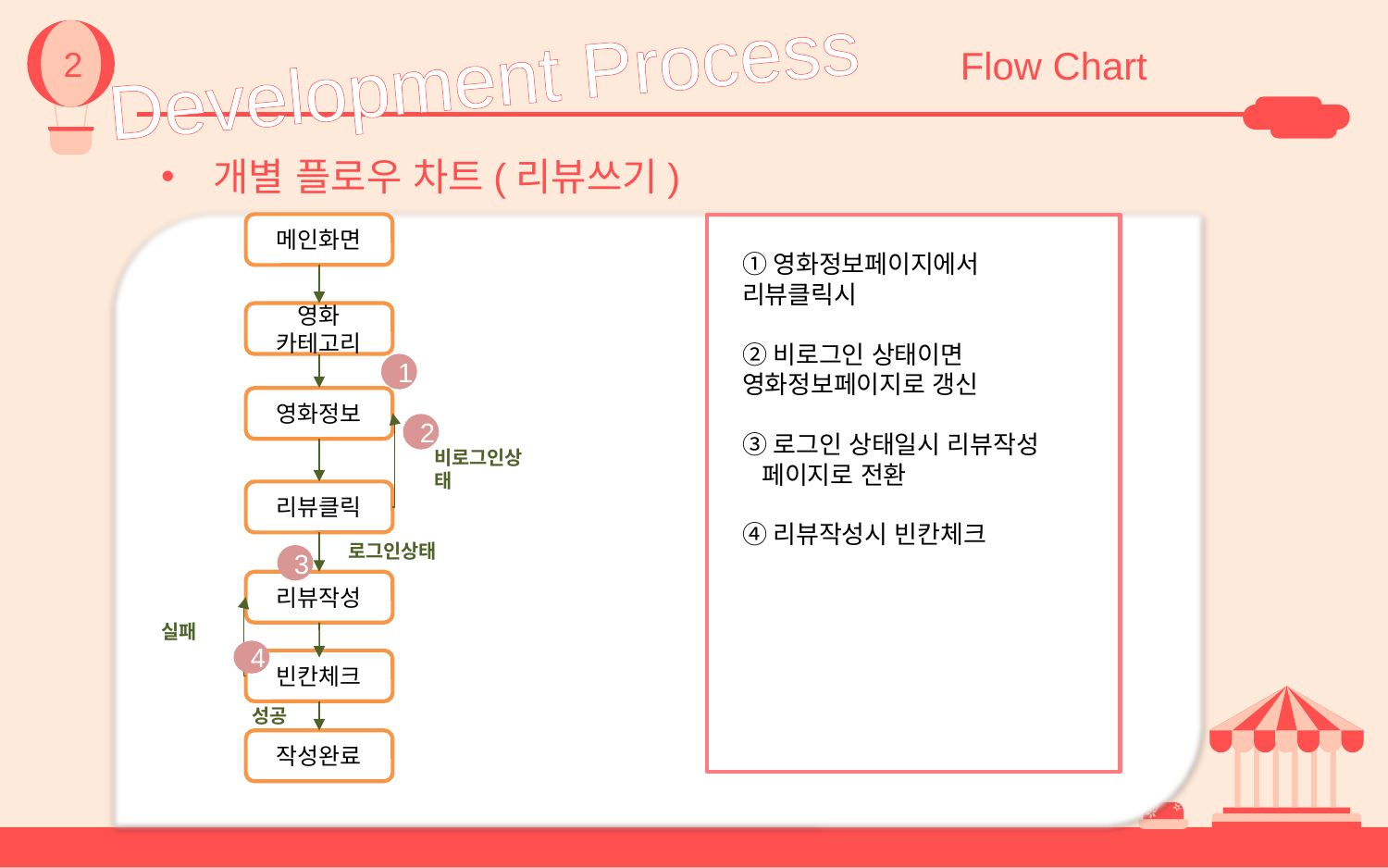

2

Development Process
Flow Chart

개별 플로우 차트(리뷰쓰기)

메인화면
① 회원가입 화면 접속
② 중복 체크 시 이미 등록된 아이디 일 경우 회원가입 실패
③ 회원 정보 입력 시 공백란이 있을 경우 회ds원가입 실패
④ 아이디 비밀번호 및 기타 회원정보 입력 시 가입 성공
①영화정보페이지에서 리뷰클릭시

②비로그인 상태이면 영화정보페이지로 갱신

③로그인 상태일시 리뷰작성
  페이지로 전환

④리뷰작성시 빈칸체크

영화
카테고리
1
영화정보
2
비로그인상태
리뷰클릭
로그인상태
3
리뷰작성
실패
4
빈칸체크

성공
작성완료